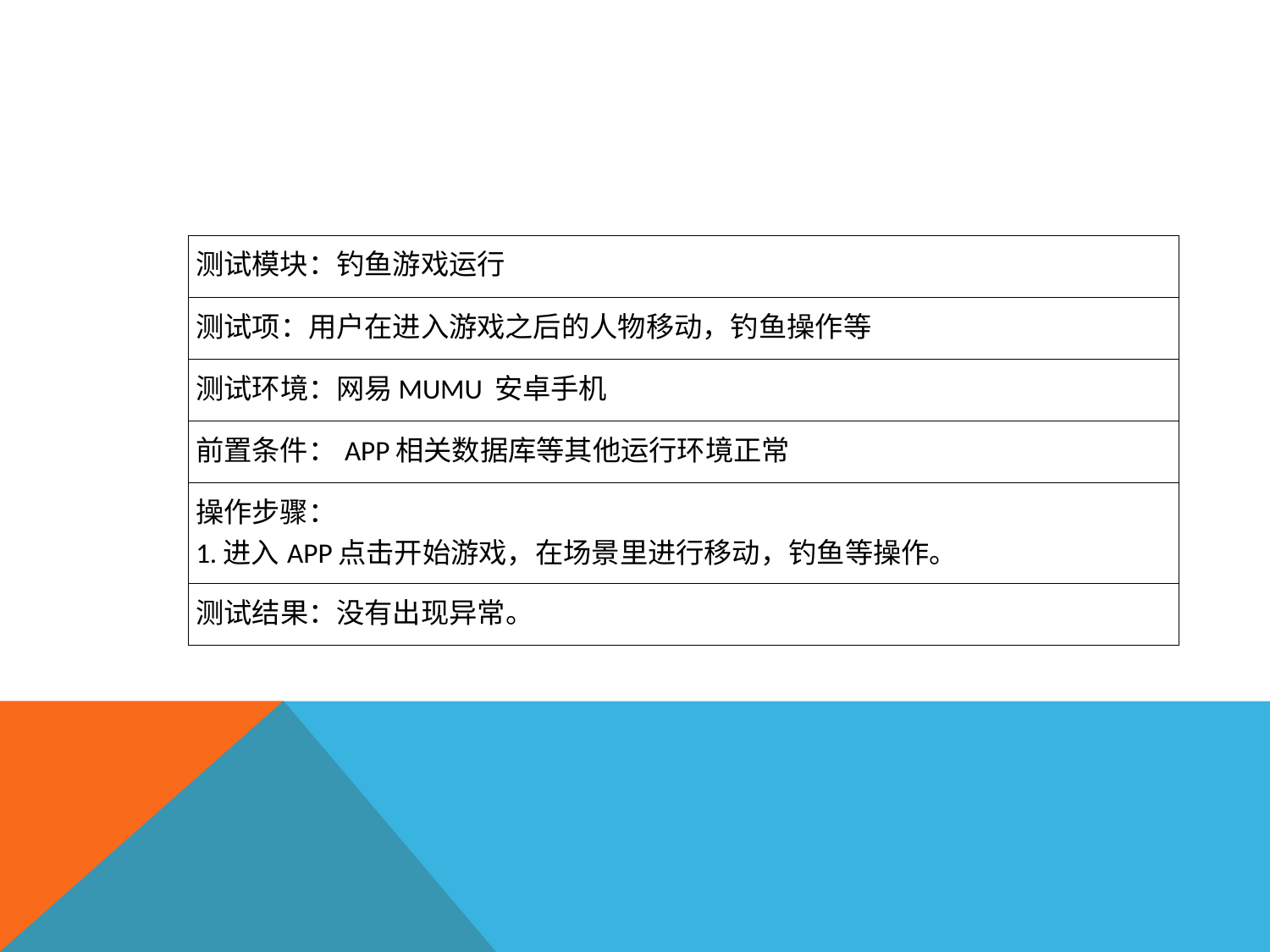

| 测试模块：钓鱼游戏运行 |
| --- |
| 测试项：用户在进入游戏之后的人物移动，钓鱼操作等 |
| 测试环境：网易MUMU 安卓手机 |
| 前置条件：APP相关数据库等其他运行环境正常 |
| 操作步骤： 1.进入APP点击开始游戏，在场景里进行移动，钓鱼等操作。 |
| 测试结果：没有出现异常。 |